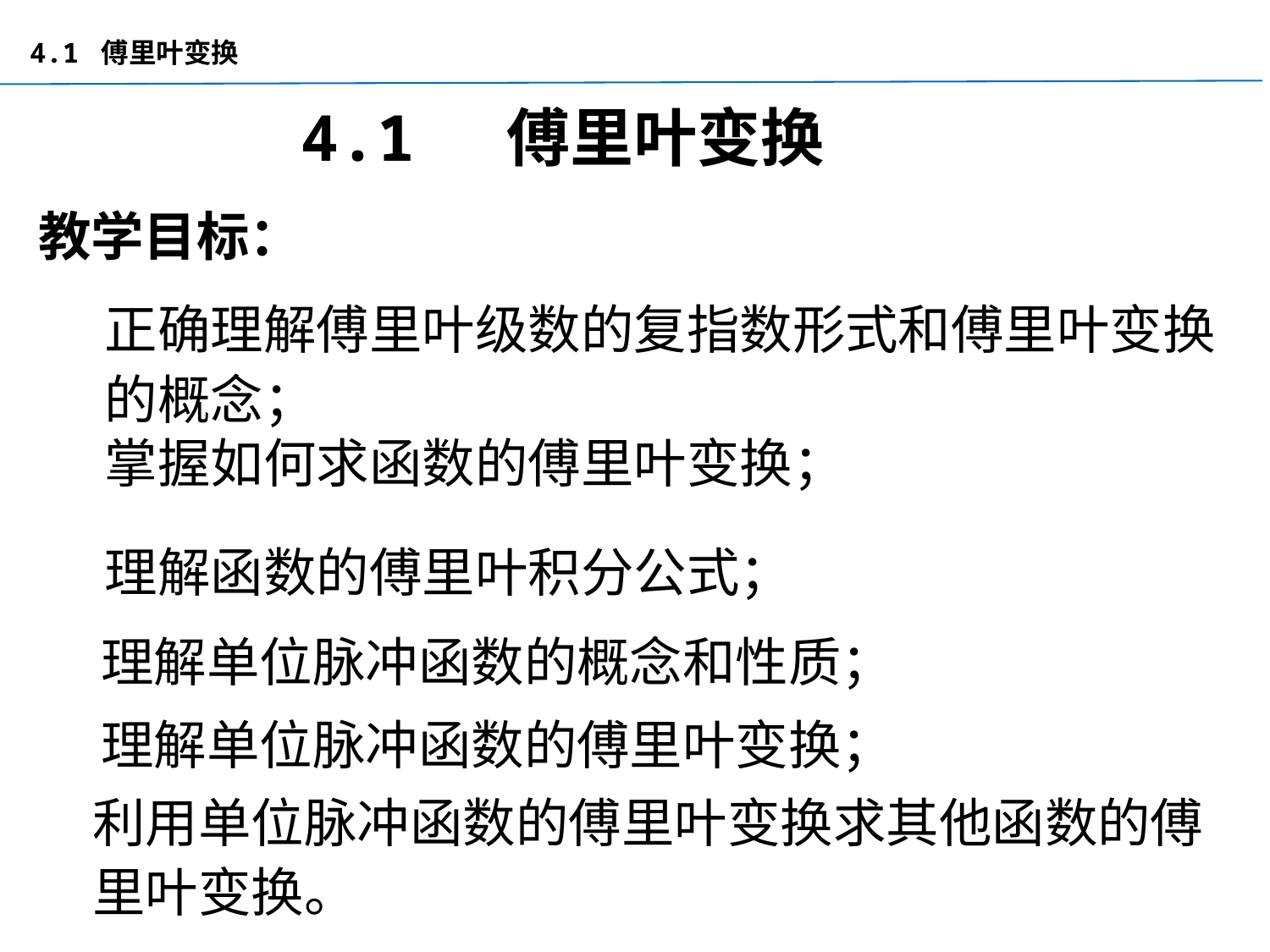

4.1 傅里叶变换
4.1  傅里叶变换
# 教学目标：
正确理解傅里叶级数的复指数形式和傅里叶变换的概念；
掌握如何求函数的傅里叶变换；
理解函数的傅里叶积分公式；
理解单位脉冲函数的概念和性质；
理解单位脉冲函数的傅里叶变换；
利用单位脉冲函数的傅里叶变换求其他函数的傅里叶变换。